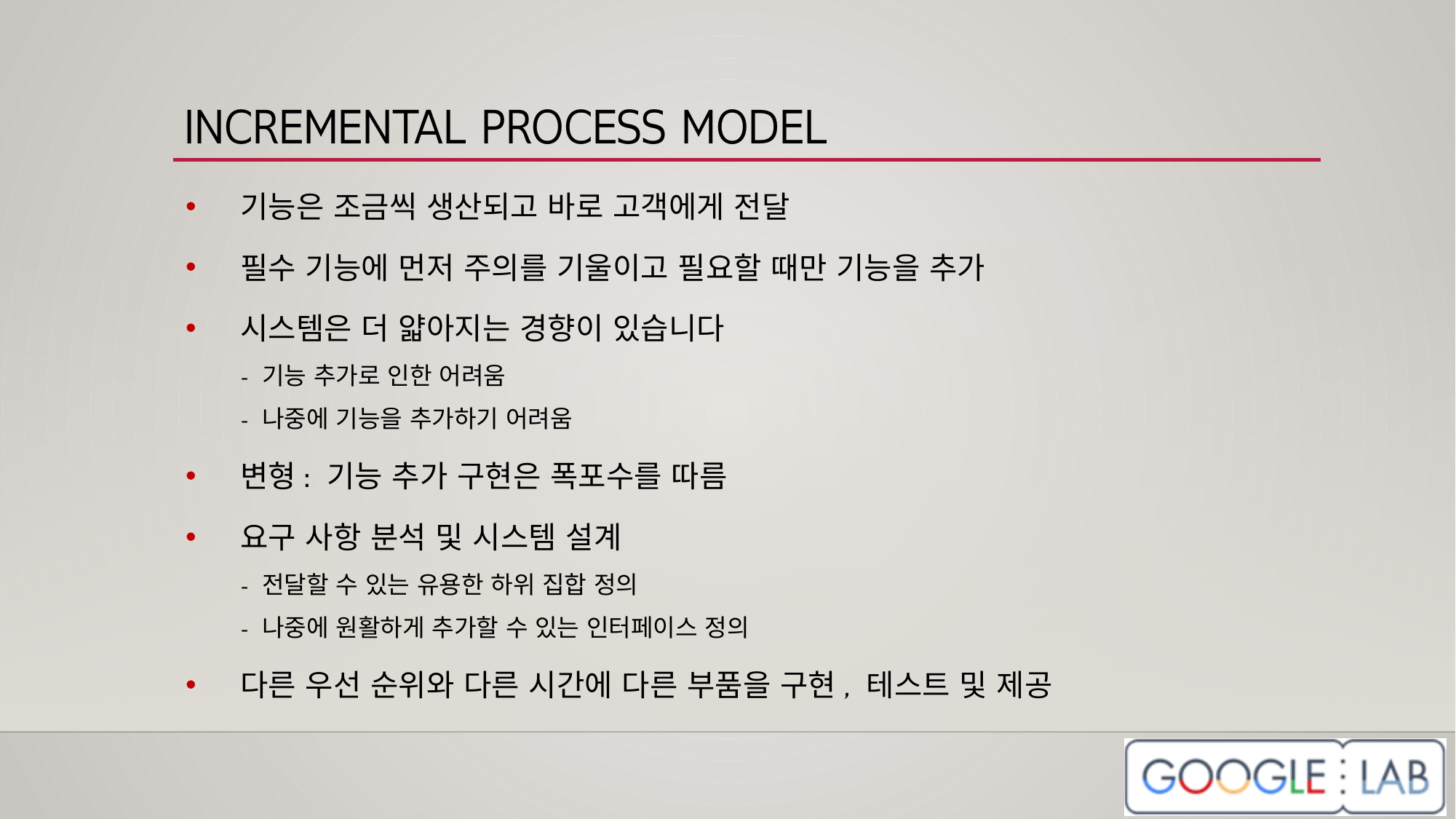

# INCREMENTAL PROCESS MODEL
기능은 조금씩 생산되고 바로 고객에게 전달
필수 기능에 먼저 주의를 기울이고 필요할 때만 기능을 추가
시스템은 더 얇아지는 경향이 있습니다
- 기능 추가로 인한 어려움
- 나중에 기능을 추가하기 어려움
변형: 기능 추가 구현은 폭포수를 따름
요구 사항 분석 및 시스템 설계
- 전달할 수 있는 유용한 하위 집합 정의
- 나중에 원활하게 추가할 수 있는 인터페이스 정의
다른 우선 순위와 다른 시간에 다른 부품을 구현, 테스트 및 제공